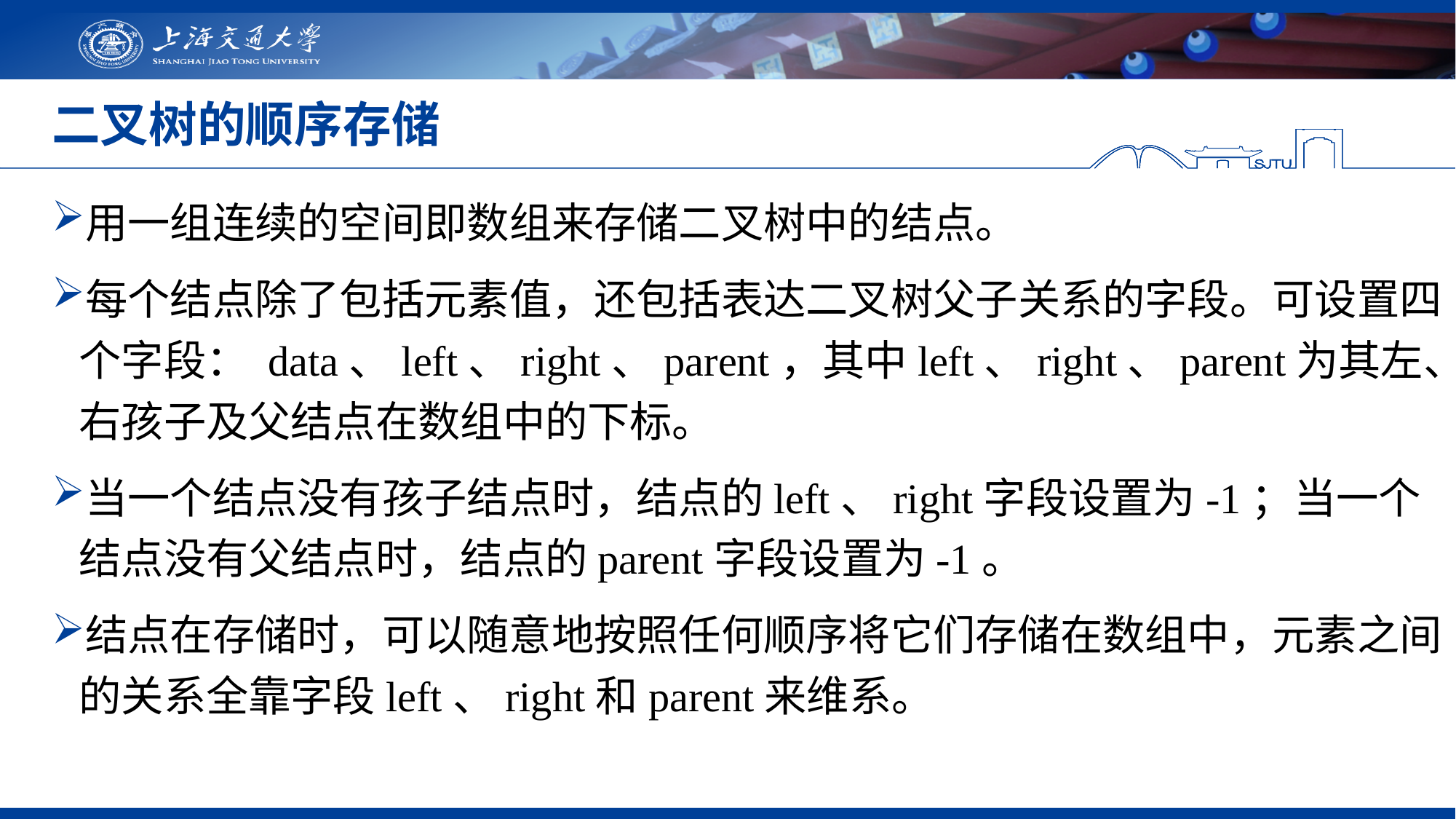

# 二叉树的顺序存储
用一组连续的空间即数组来存储二叉树中的结点。
每个结点除了包括元素值，还包括表达二叉树父子关系的字段。可设置四个字段： data、left、right、parent，其中left、right、parent为其左、右孩子及父结点在数组中的下标。
当一个结点没有孩子结点时，结点的left、right字段设置为-1；当一个结点没有父结点时，结点的parent字段设置为-1。
结点在存储时，可以随意地按照任何顺序将它们存储在数组中，元素之间的关系全靠字段left、right和parent来维系。